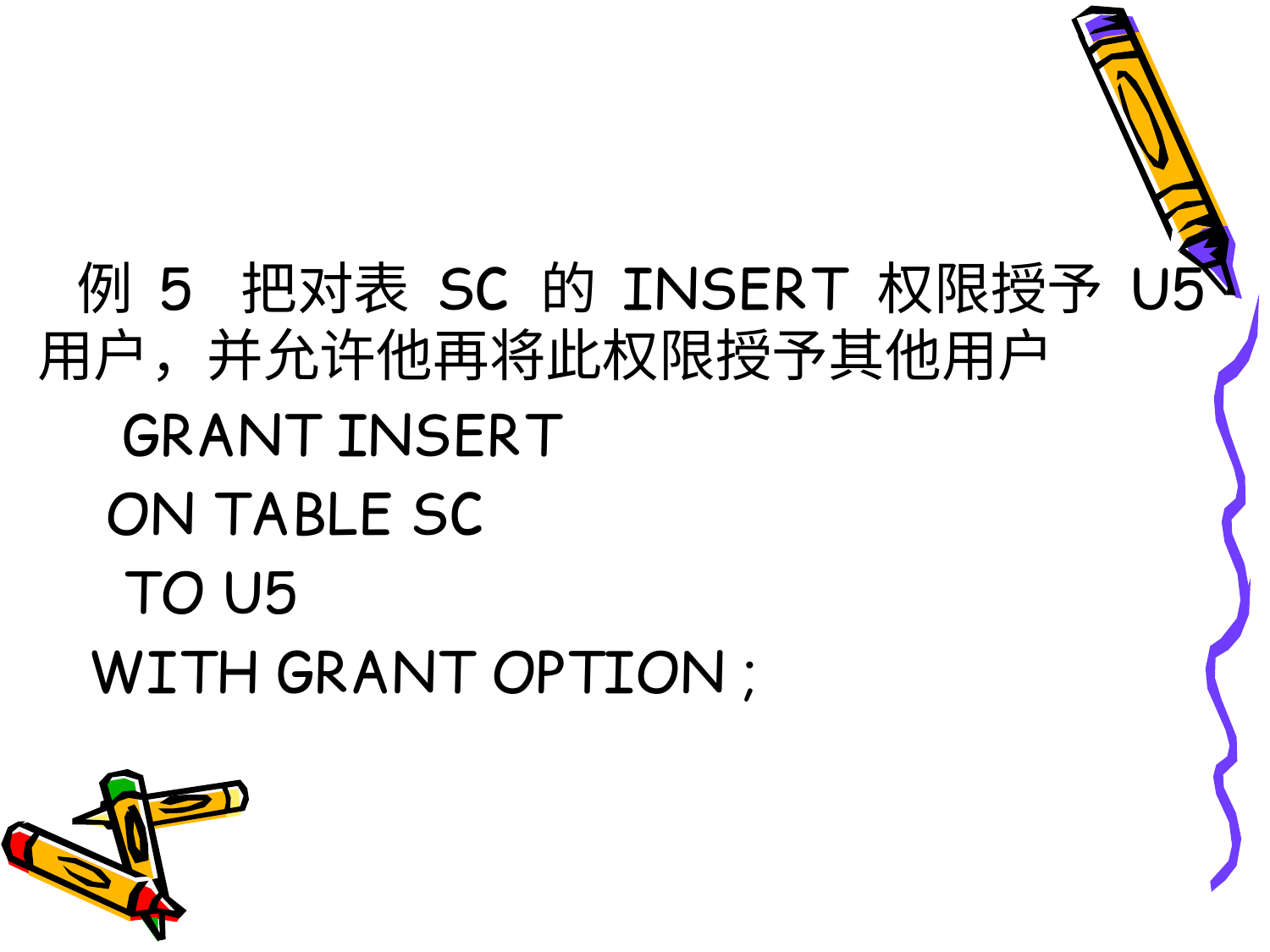

#
  例 5  把对表 SC 的 INSERT 权限授予 U5 用户，并允许他再将此权限授予其他用户
     GRANT INSERT
    ON TABLE SC
     TO U5
   WITH GRANT OPTION ;